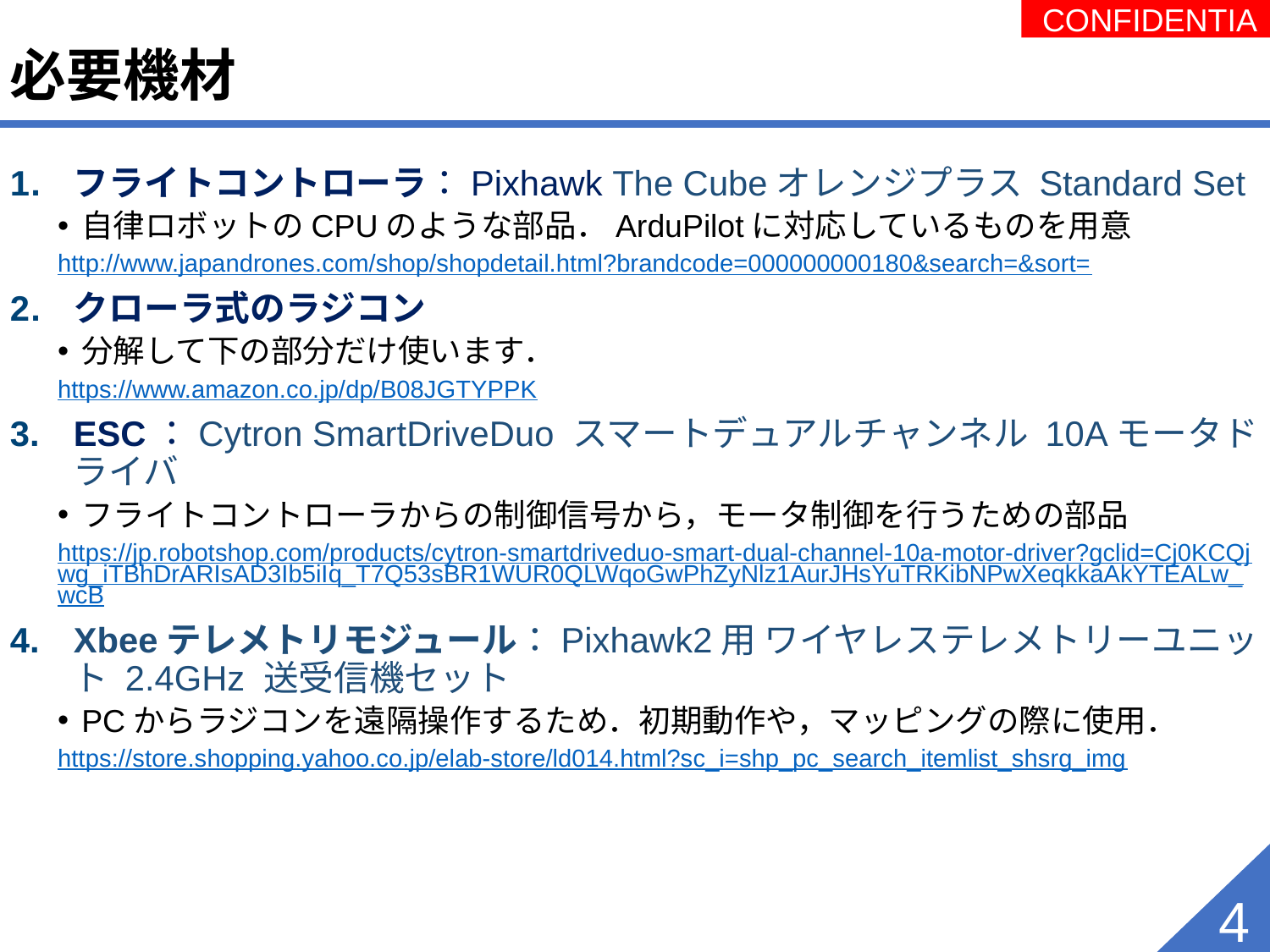

# 必要機材
フライトコントローラ：Pixhawk The Cubeオレンジプラス Standard Set
自律ロボットのCPUのような部品．ArduPilotに対応しているものを用意
http://www.japandrones.com/shop/shopdetail.html?brandcode=000000000180&search=&sort=
クローラ式のラジコン
分解して下の部分だけ使います．
https://www.amazon.co.jp/dp/B08JGTYPPK
ESC：Cytron SmartDriveDuo スマートデュアルチャンネル 10Aモータドライバ
フライトコントローラからの制御信号から，モータ制御を行うための部品
https://jp.robotshop.com/products/cytron-smartdriveduo-smart-dual-channel-10a-motor-driver?gclid=Cj0KCQjwg_iTBhDrARIsAD3Ib5iIq_T7Q53sBR1WUR0QLWqoGwPhZyNlz1AurJHsYuTRKibNPwXeqkkaAkYTEALw_wcB
Xbeeテレメトリモジュール：Pixhawk2用 ワイヤレステレメトリーユニット 2.4GHz 送受信機セット
PCからラジコンを遠隔操作するため．初期動作や，マッピングの際に使用．
https://store.shopping.yahoo.co.jp/elab-store/ld014.html?sc_i=shp_pc_search_itemlist_shsrg_img
4